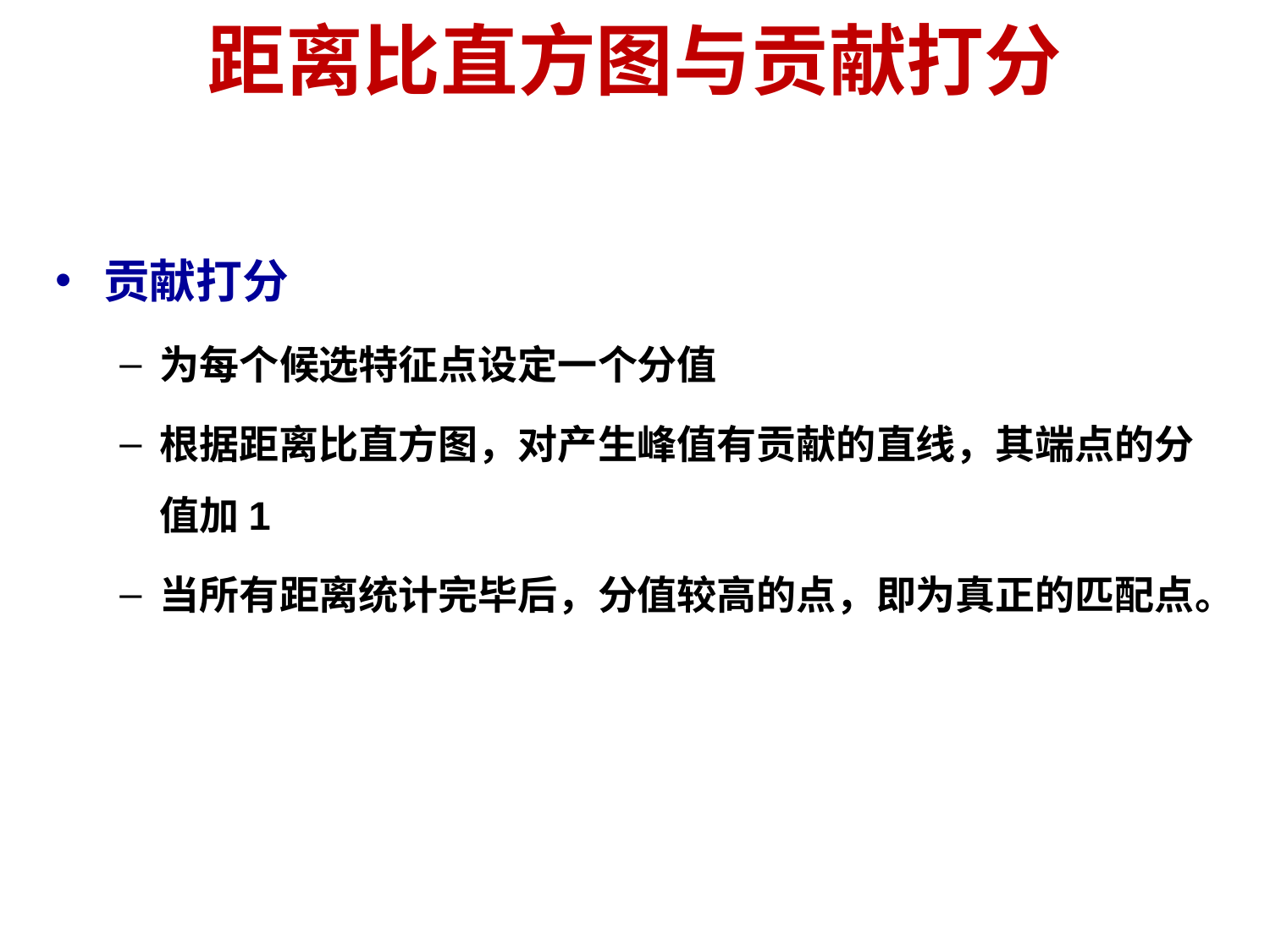

# 距离比直方图与贡献打分
贡献打分
为每个候选特征点设定一个分值
根据距离比直方图，对产生峰值有贡献的直线，其端点的分值加1
当所有距离统计完毕后，分值较高的点，即为真正的匹配点。